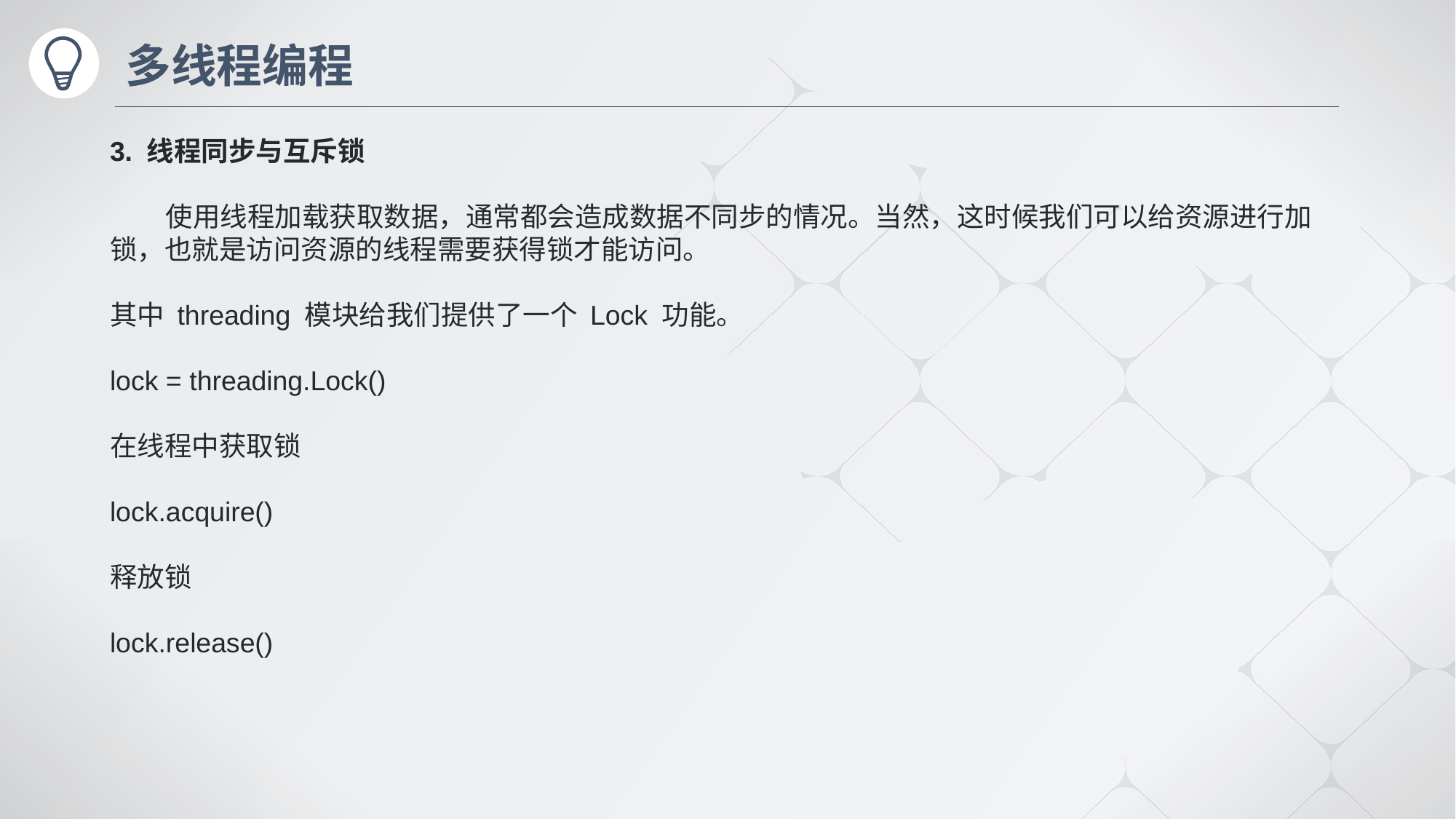

# 多线程编程
3. 线程同步与互斥锁

        使用线程加载获取数据，通常都会造成数据不同步的情况。当然，这时候我们可以给资源进行加锁，也就是访问资源的线程需要获得锁才能访问。

其中 threading 模块给我们提供了一个 Lock 功能。

lock = threading.Lock()

在线程中获取锁

lock.acquire()

释放锁

lock.release()